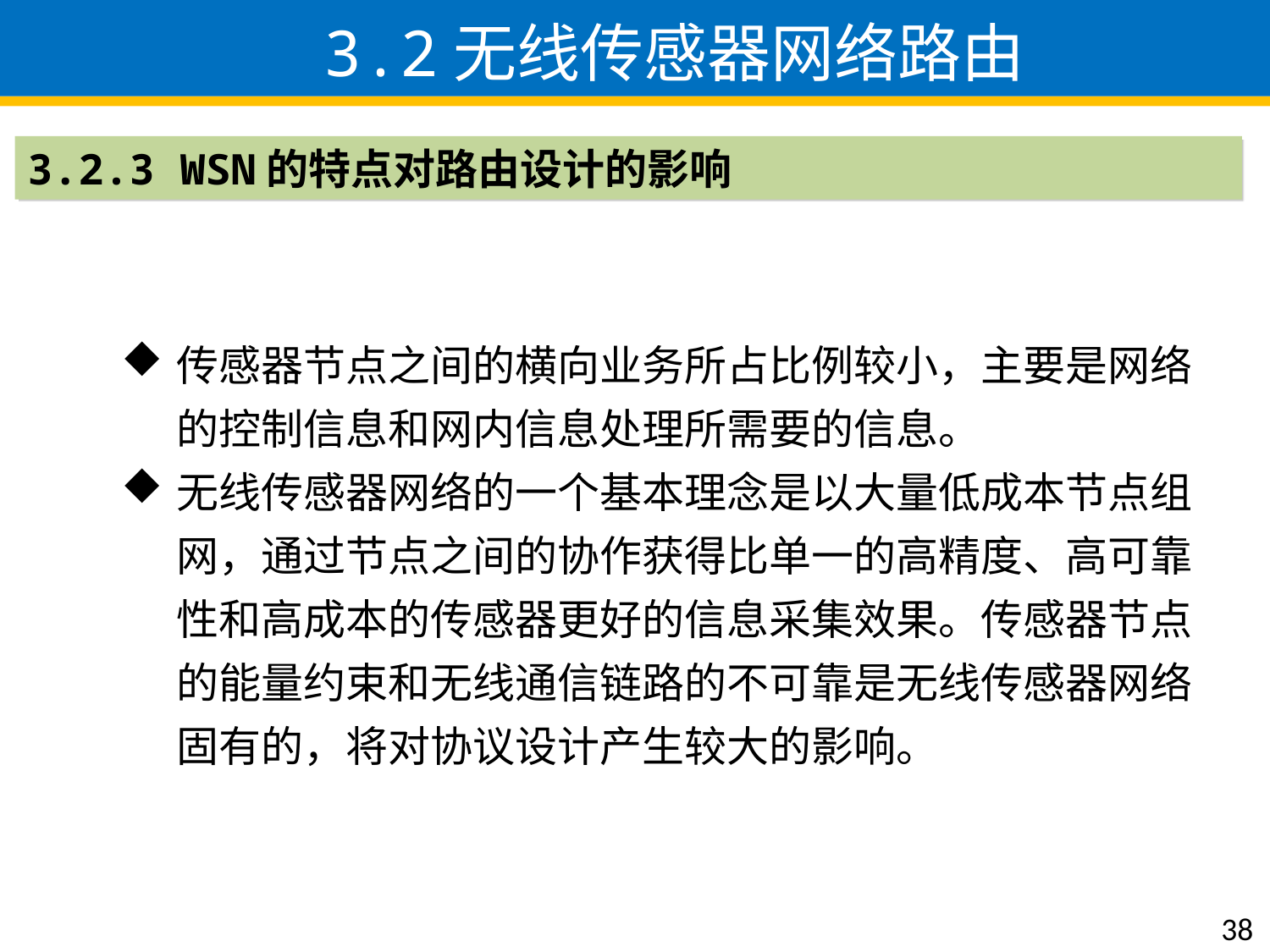

3.2无线传感器网络路由
3.2.3 WSN的特点对路由设计的影响
传感器节点之间的横向业务所占比例较小，主要是网络的控制信息和网内信息处理所需要的信息。
无线传感器网络的一个基本理念是以大量低成本节点组网，通过节点之间的协作获得比单一的高精度、高可靠性和高成本的传感器更好的信息采集效果。传感器节点的能量约束和无线通信链路的不可靠是无线传感器网络固有的，将对协议设计产生较大的影响。
38